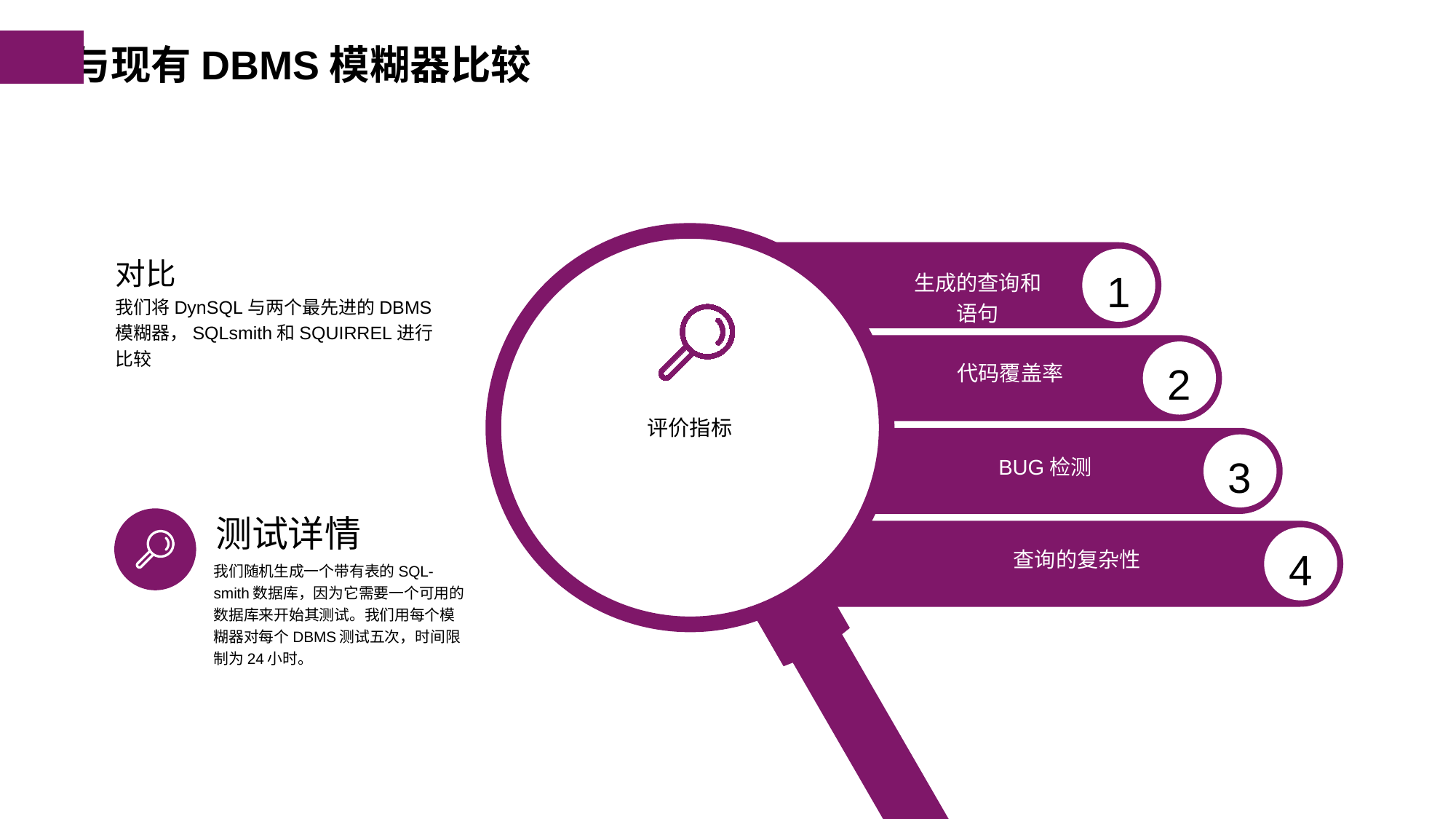

与现有DBMS模糊器比较

评价指标

对比
我们将DynSQL与两个最先进的DBMS模糊器，SQLsmith和SQUIRREL进行比较

1
生成的查询和语句

2
代码覆盖率

3
BUG检测
测试详情
我们随机生成一个带有表的SQL-smith数据库，因为它需要一个可用的数据库来开始其测试。我们用每个模糊器对每个DBMS测试五次，时间限制为24小时。

4
查询的复杂性